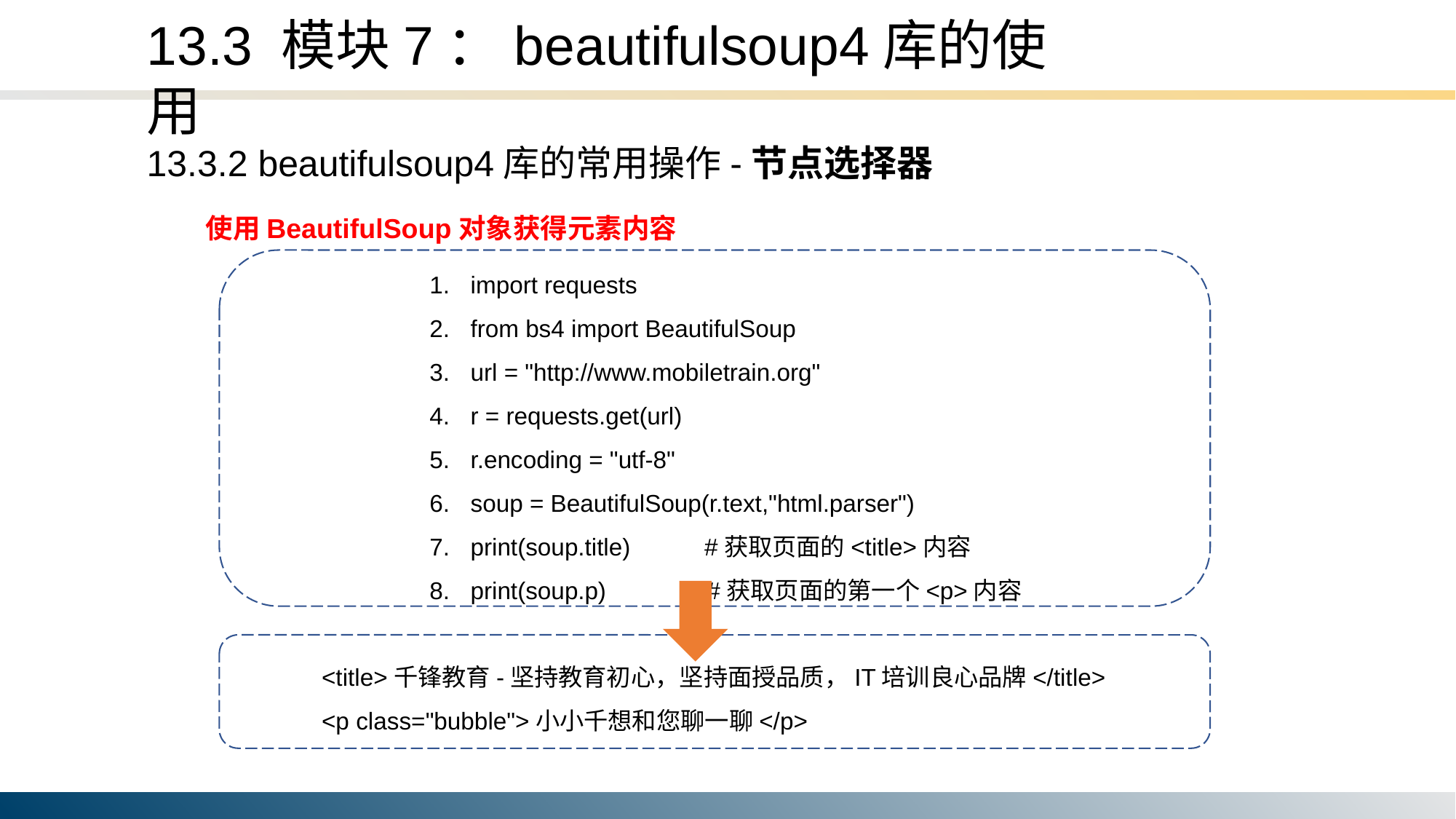

13.3 模块7：beautifulsoup4库的使用
13.3.2 beautifulsoup4库的常用操作-节点选择器
使用BeautifulSoup对象获得元素内容
import requests
from bs4 import BeautifulSoup
url = "http://www.mobiletrain.org"
r = requests.get(url)
r.encoding = "utf-8"
soup = BeautifulSoup(r.text,"html.parser")
print(soup.title)           #获取页面的<title>内容
print(soup.p)               #获取页面的第一个<p>内容

<title>千锋教育-坚持教育初心，坚持面授品质，IT培训良心品牌</title>
<p class="bubble">小小千想和您聊一聊</p>